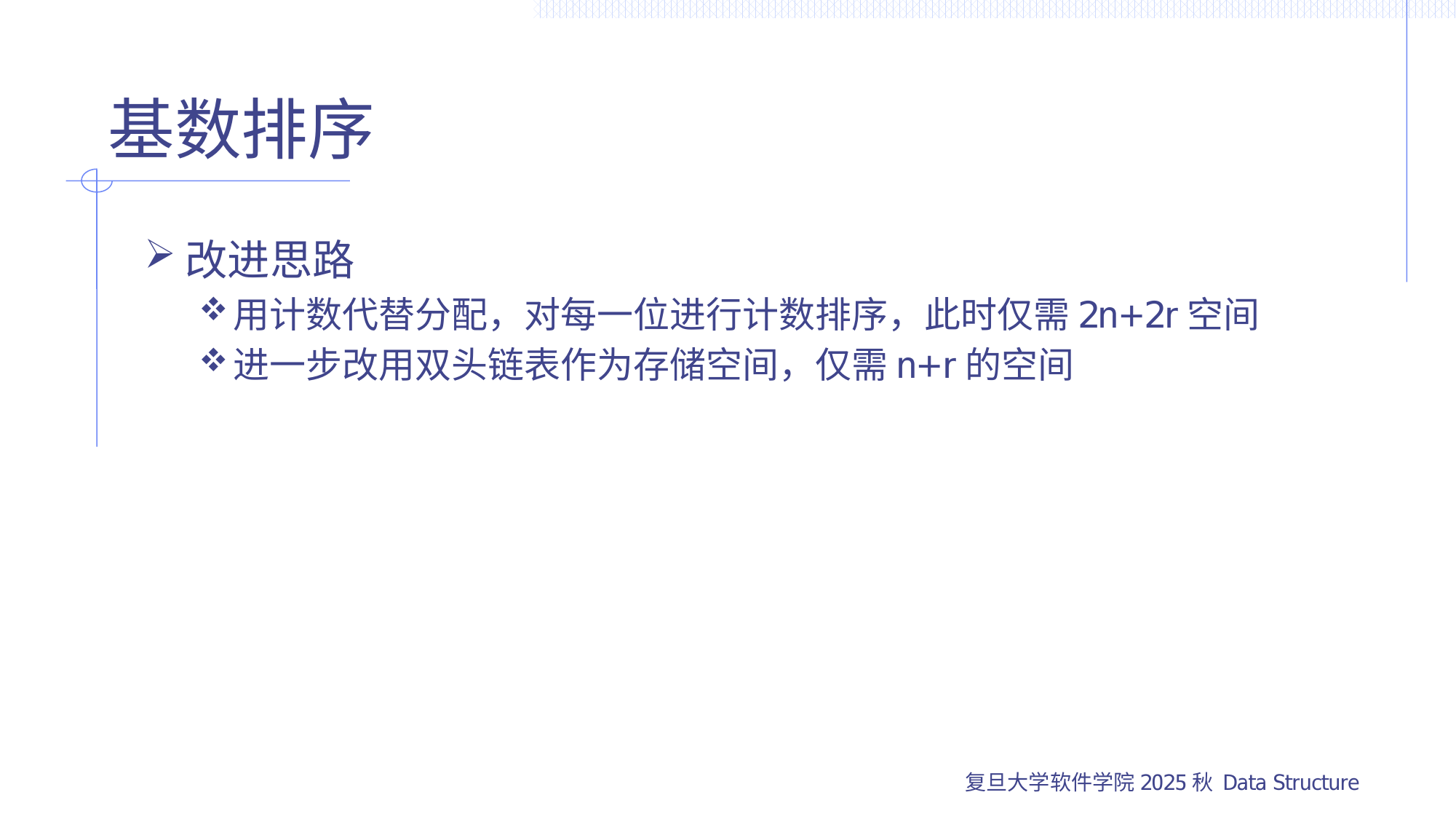

# 基数排序
改进思路
用计数代替分配，对每一位进行计数排序，此时仅需2n+2r空间
进一步改用双头链表作为存储空间，仅需n+r的空间